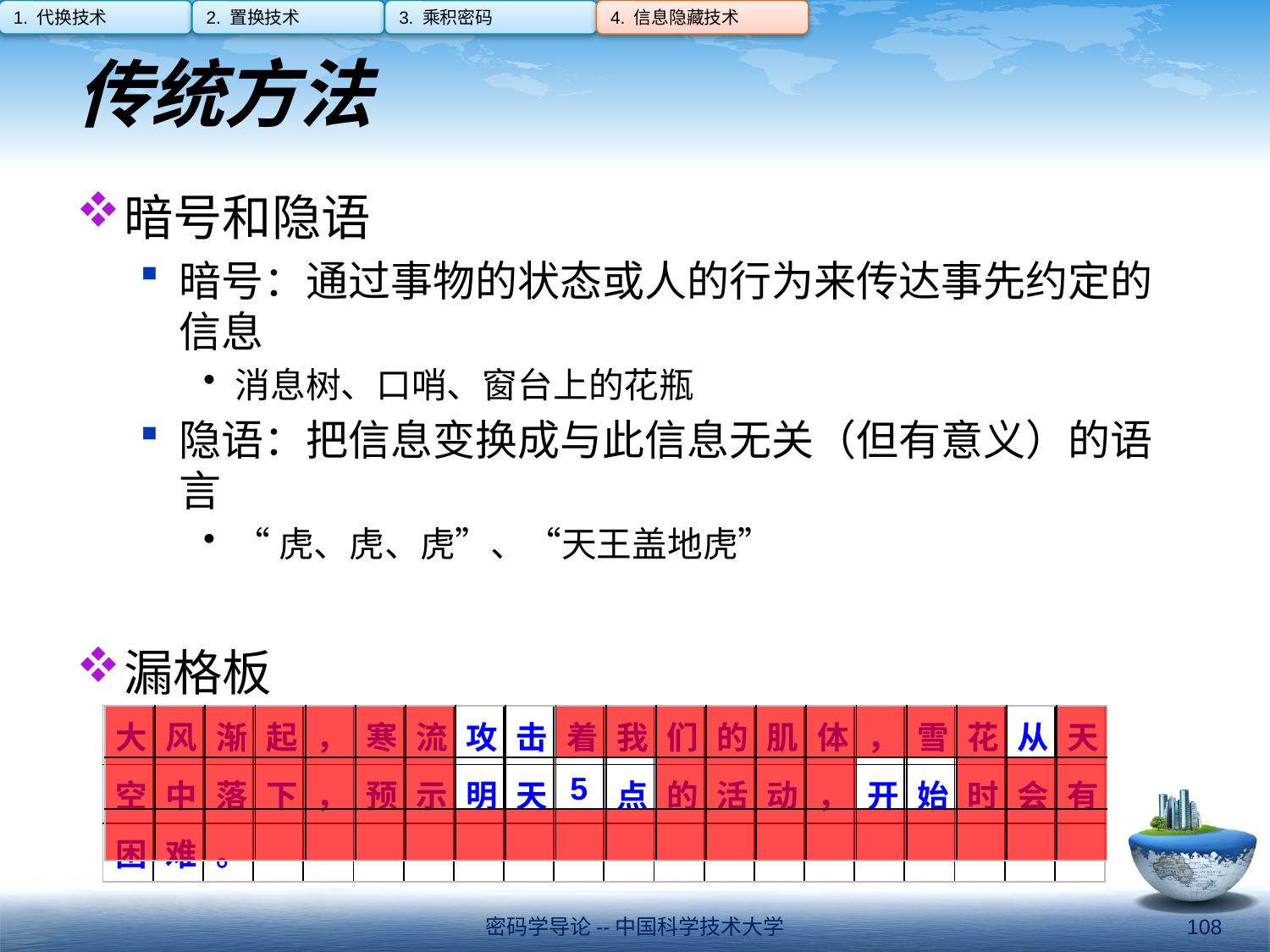

1. 代换技术
2. 置换技术
3. 乘积密码
4. 信息隐藏技术
# 传统方法
暗号和隐语
暗号：通过事物的状态或人的行为来传达事先约定的信息
消息树、口哨、窗台上的花瓶
隐语：把信息变换成与此信息无关（但有意义）的语言
“虎、虎、虎”、“天王盖地虎”

漏格板
| 大 | 风 | 渐 | 起 | ， | 寒 | 流 | 攻 | 击 | 着 | 我 | 们 | 的 | 肌 | 体 | ， | 雪 | 花 | 从 | 天 |
| --- | --- | --- | --- | --- | --- | --- | --- | --- | --- | --- | --- | --- | --- | --- | --- | --- | --- | --- | --- |
| 空 | 中 | 落 | 下 | ， | 预 | 示 | 明 | 天 | 5 | 点 | 的 | 活 | 动 | ， | 开 | 始 | 时 | 会 | 有 |
| 困 | 难 | 。 |  |  |  |  |  |  |  |  |  |  |  |  |  |  |  |  |  |
|  |  |  |  |  |  |  |  |  |  |  |  |  |  |  |  |  |  |  |  |
| --- | --- | --- | --- | --- | --- | --- | --- | --- | --- | --- | --- | --- | --- | --- | --- | --- | --- | --- | --- |
|  |  |  |  |  |  |  |  |  |  |  |  |  |  |  |  |  |  |  |  |
|  |  |  |  |  |  |  |  |  |  |  |  |  |  |  |  |  |  |  |  |
密码学导论--中国科学技术大学
108